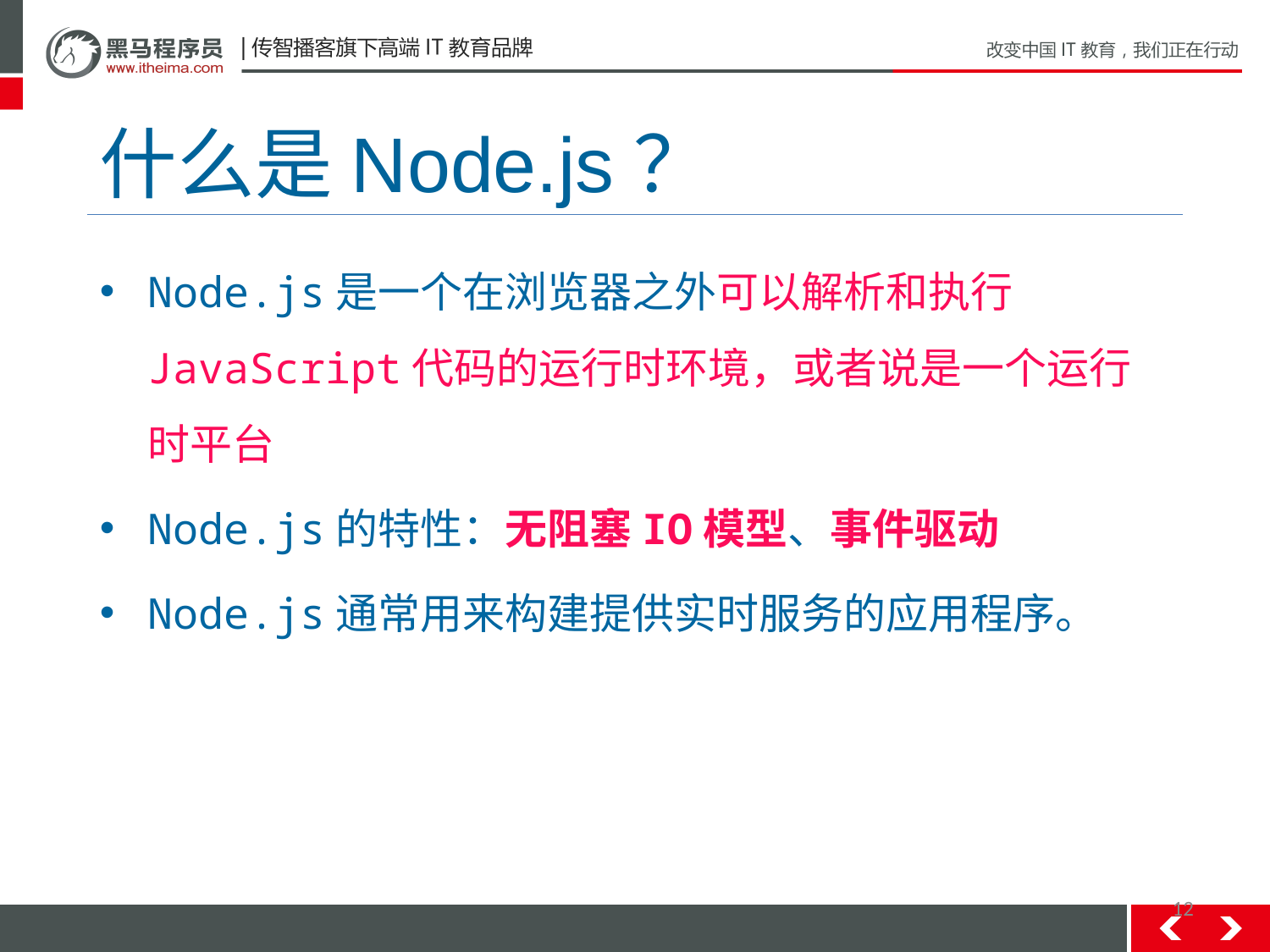

# 什么是Node.js？
Node.js是一个在浏览器之外可以解析和执行JavaScript代码的运行时环境，或者说是一个运行时平台
Node.js的特性：无阻塞IO模型、事件驱动
Node.js通常用来构建提供实时服务的应用程序。
12